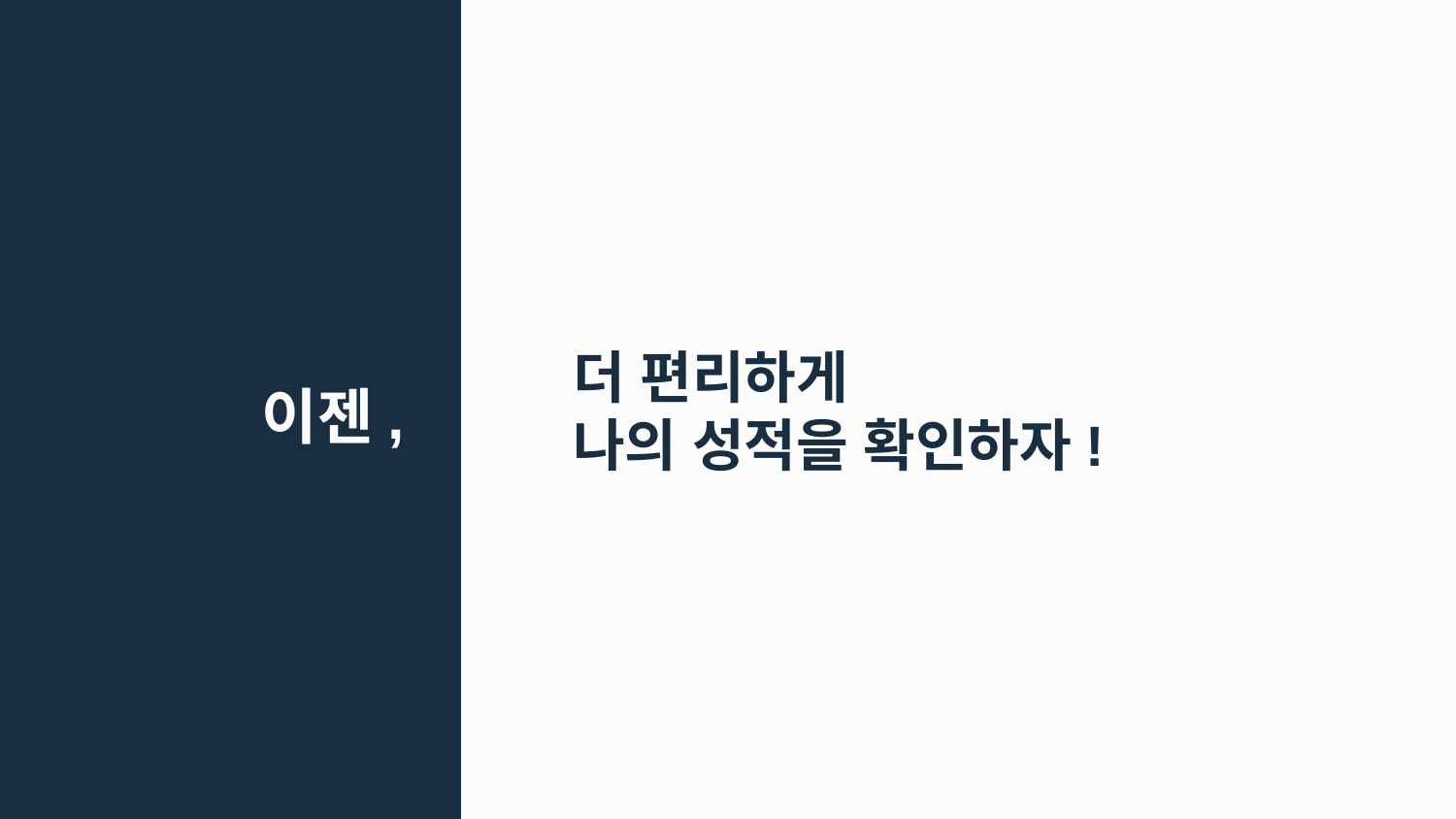

더 편리하게
나의 성적을 확인하자!
# 이젠,